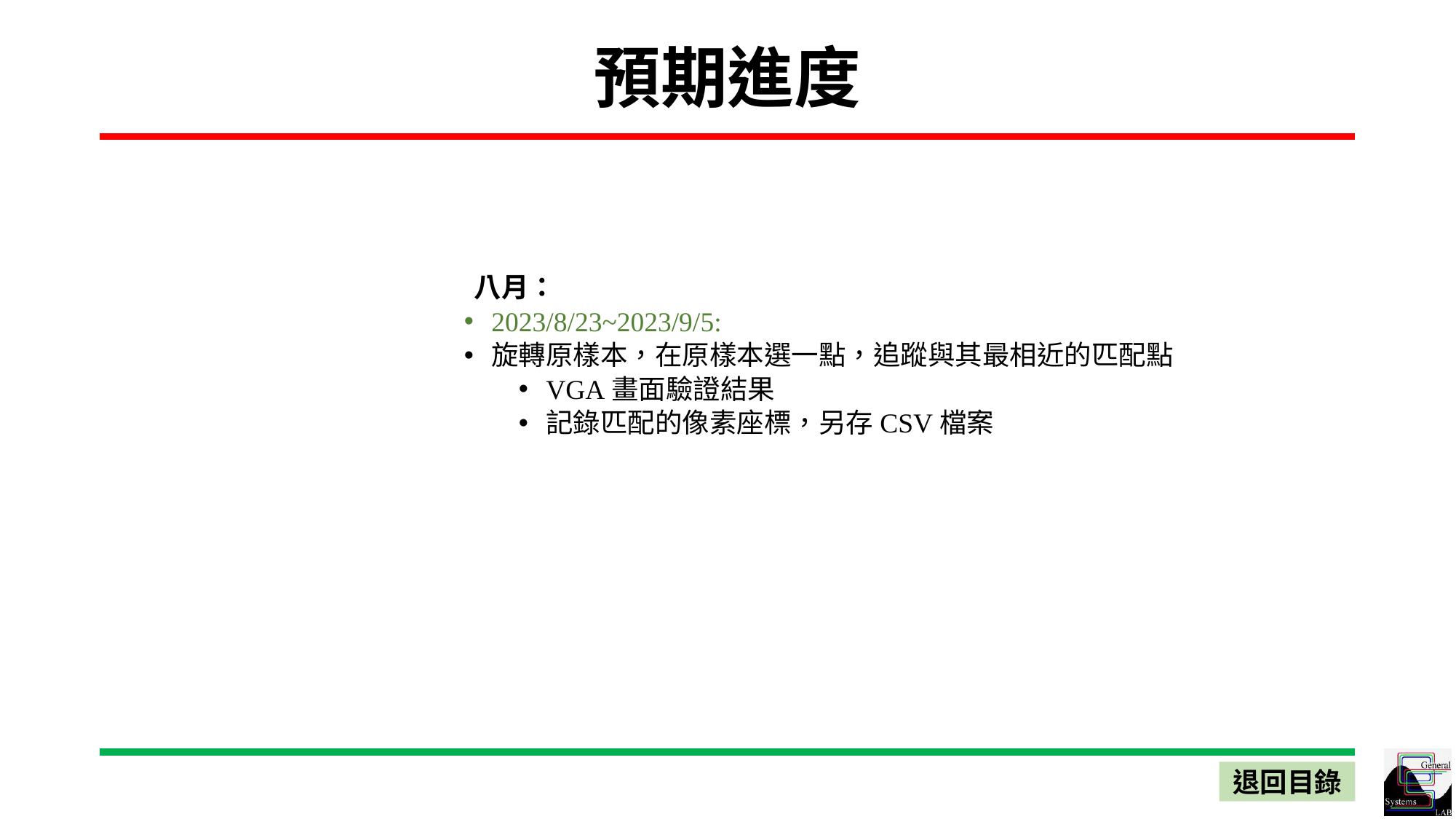

# 預期進度
八月：
2023/8/23~2023/9/5:
旋轉原樣本，在原樣本選一點，追蹤與其最相近的匹配點
VGA畫面驗證結果
記錄匹配的像素座標，另存CSV檔案

退回目錄